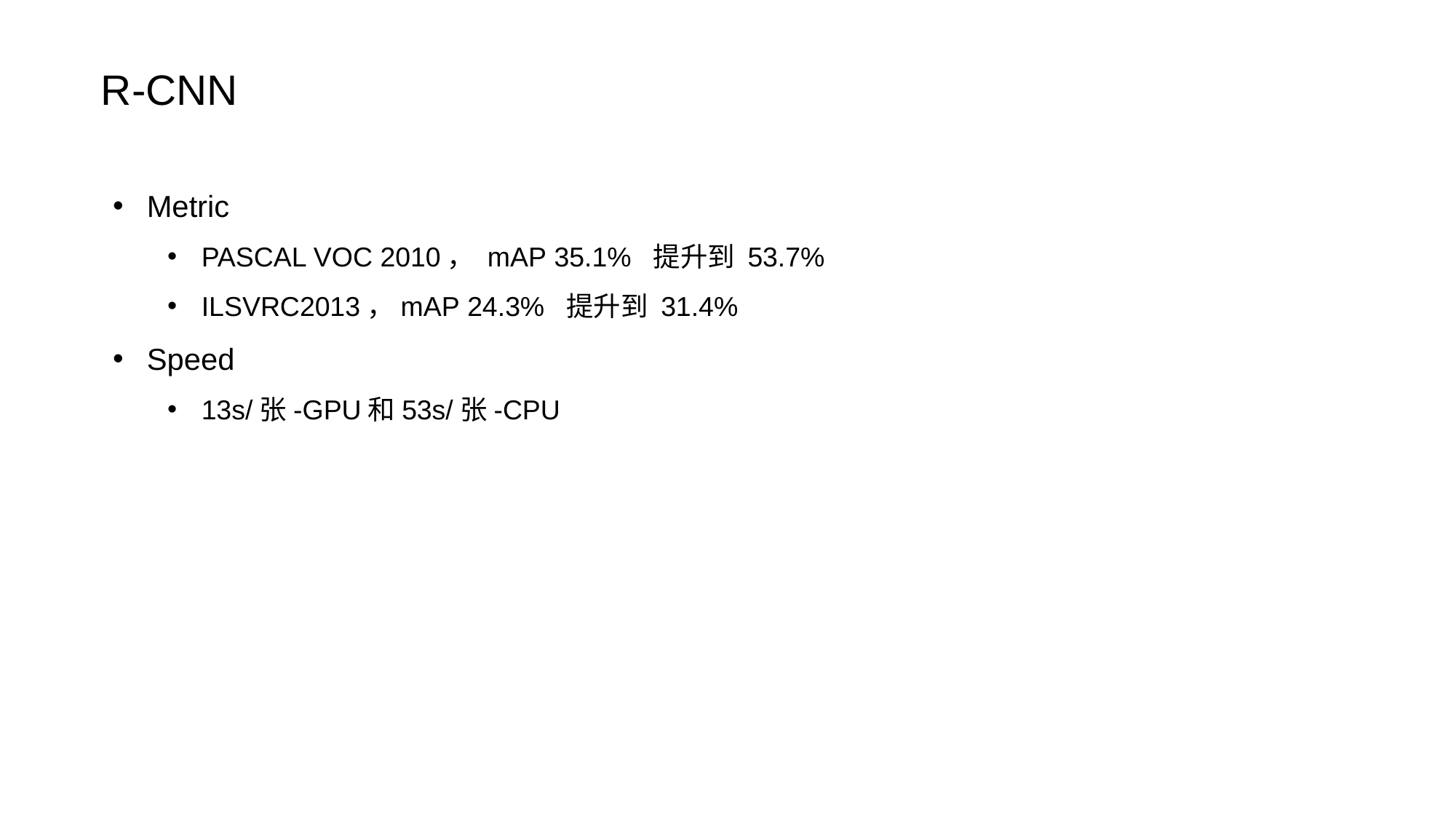

R-CNN
Metric
PASCAL VOC 2010， mAP 35.1%  提升到 53.7%
ILSVRC2013，mAP 24.3%  提升到 31.4%
Speed
13s/张-GPU和53s/张-CPU